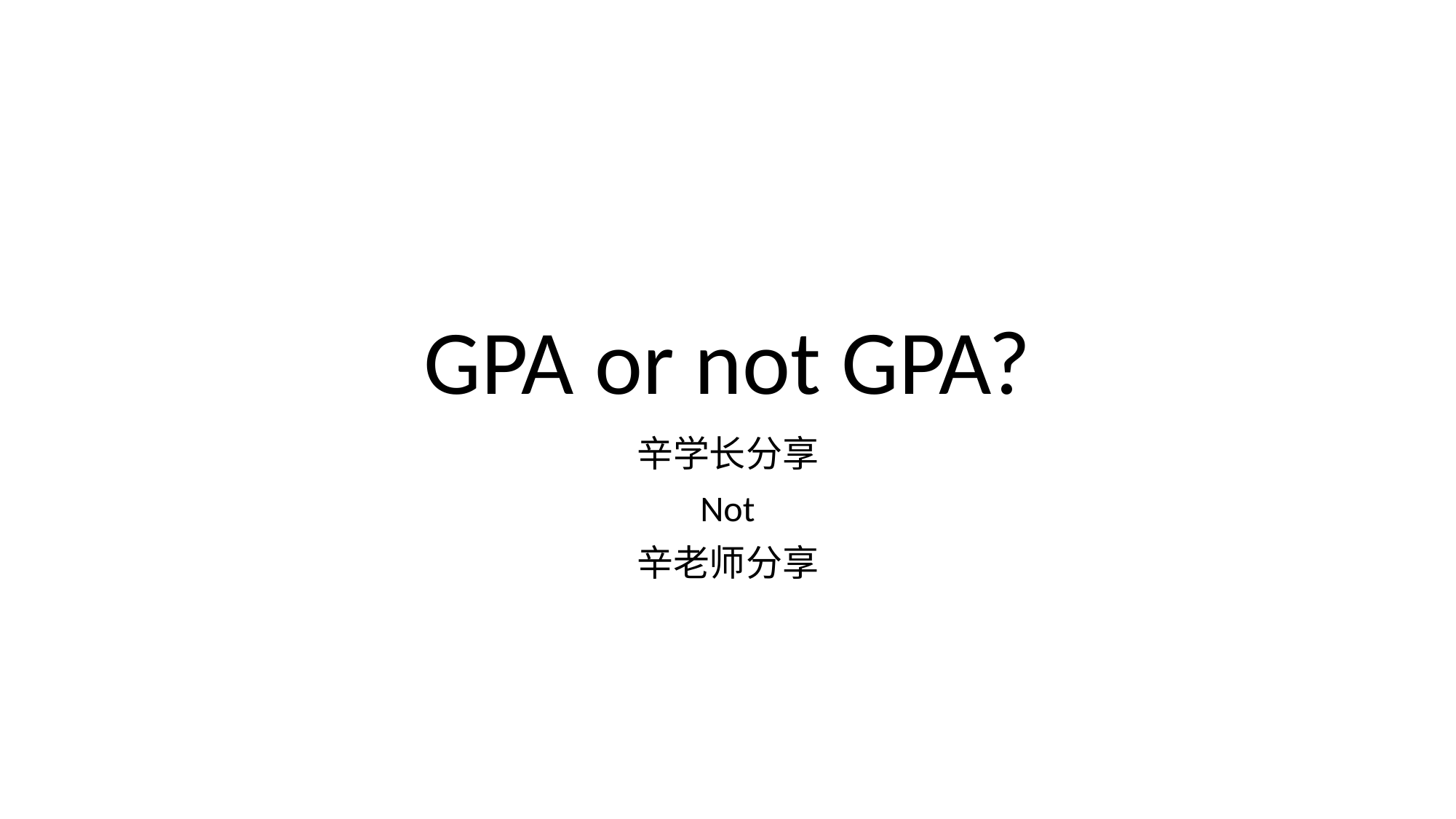

# GPA or not GPA?
辛学长分享
Not
辛老师分享